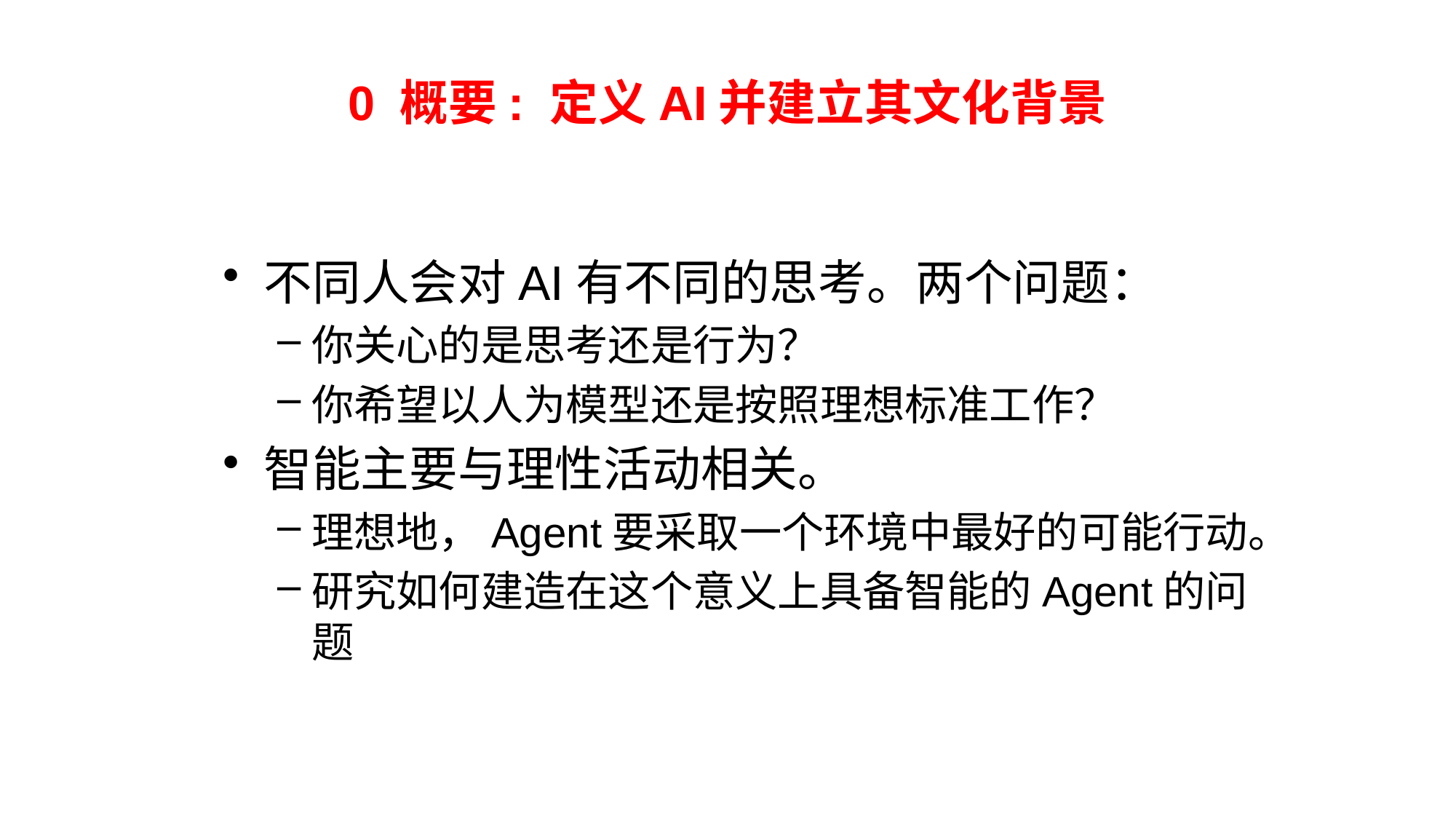

0 概要: 定义AI并建立其文化背景
不同人会对AI有不同的思考。两个问题：
你关心的是思考还是行为？
你希望以人为模型还是按照理想标准工作？
智能主要与理性活动相关。
理想地，Agent要采取一个环境中最好的可能行动。
研究如何建造在这个意义上具备智能的Agent的问题